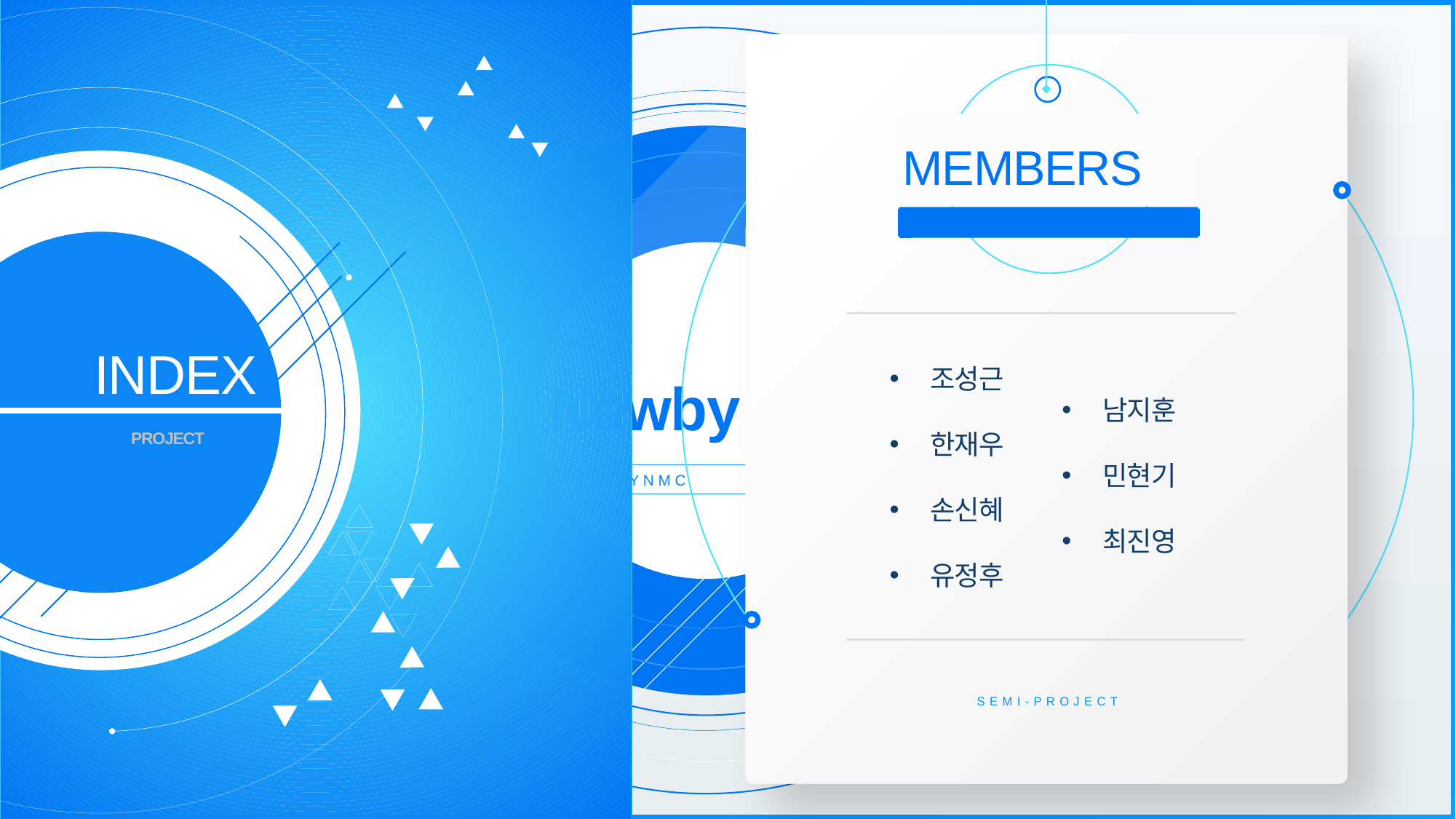

C

v

MEMBERS

NEWBY

조성근

한재우

손신혜

유정후
Newby

title
DESIGNED
BY L@RGO

INDEX
남지훈

민현기

최진영

Semi
Project
PROJECT
J H S Y N M C

You can design and create
SEMI-PROJECT